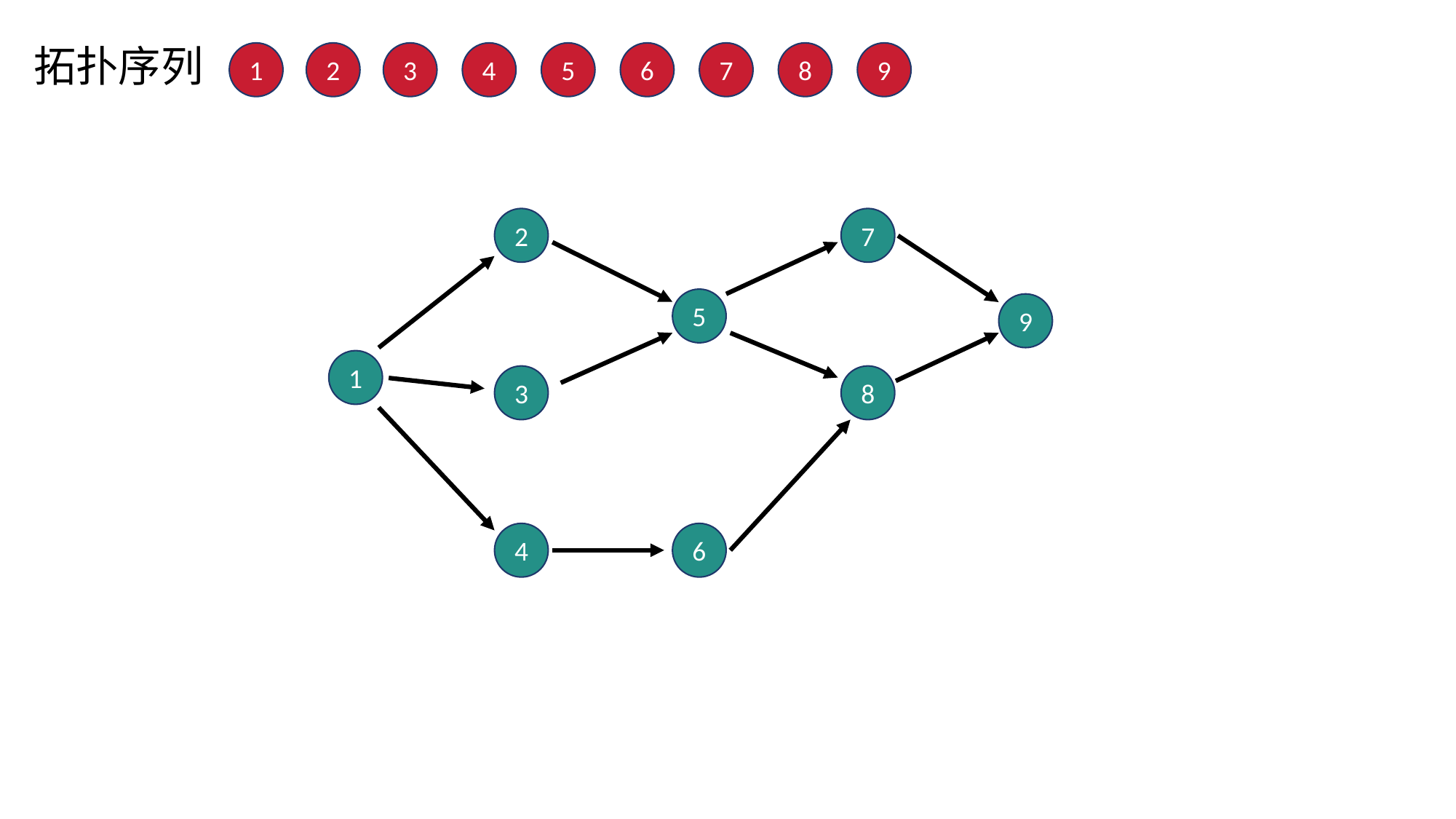

拓扑序列
1
2
3
4
5
6
7
8
9
2
7
5
9
1
3
8
4
6